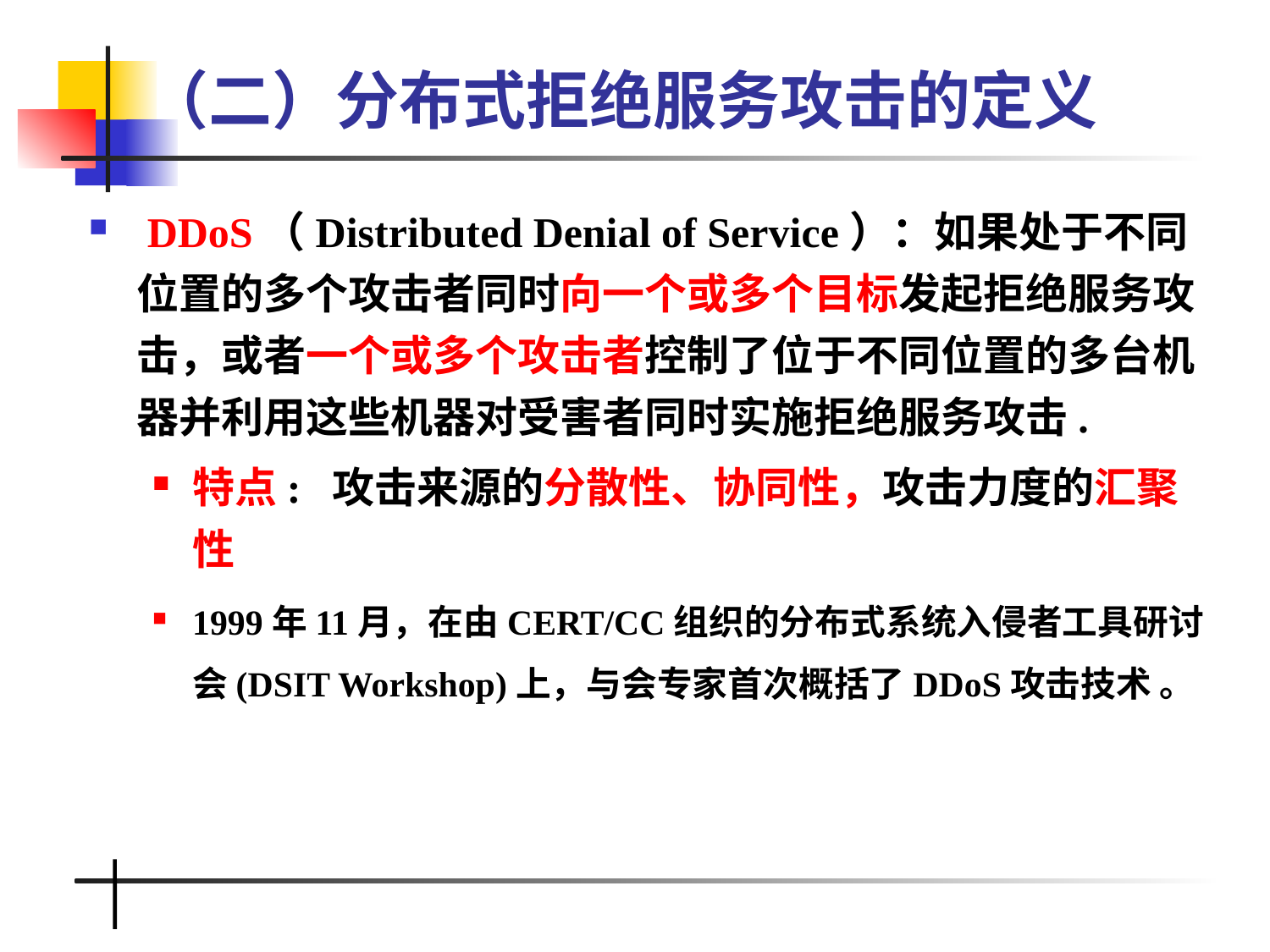

# （二）分布式拒绝服务攻击的定义
 DDoS（Distributed Denial of Service）：如果处于不同位置的多个攻击者同时向一个或多个目标发起拒绝服务攻击，或者一个或多个攻击者控制了位于不同位置的多台机器并利用这些机器对受害者同时实施拒绝服务攻击.
特点:  攻击来源的分散性、协同性，攻击力度的汇聚性
1999年11月，在由CERT/CC组织的分布式系统入侵者工具研讨会(DSIT Workshop)上，与会专家首次概括了DDoS攻击技术 。